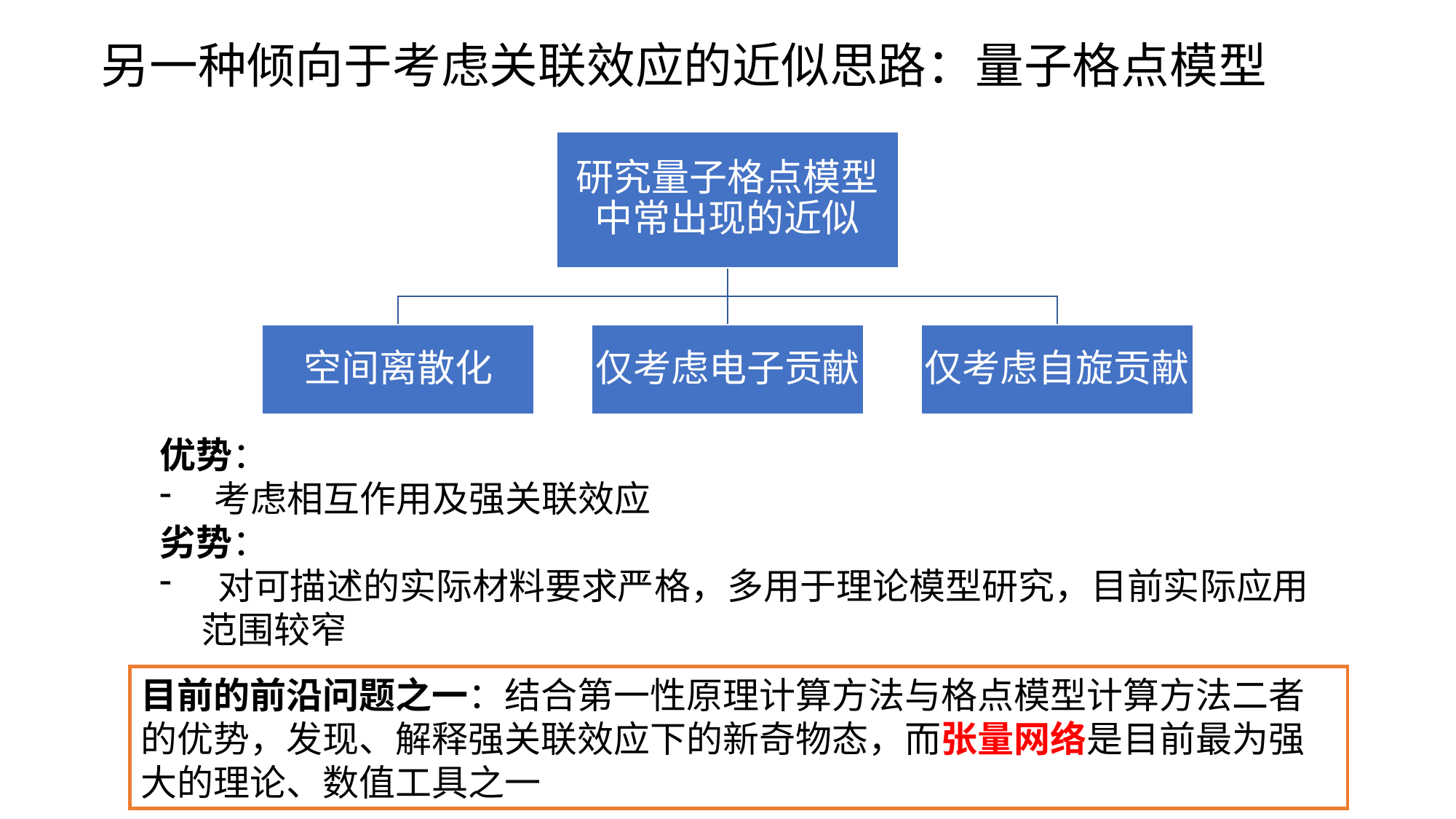

另一种倾向于考虑关联效应的近似思路：量子格点模型
研究量子格点模型中常出现的近似
空间离散化
仅考虑电子贡献
仅考虑自旋贡献
优势：
考虑相互作用及强关联效应
劣势：
 对可描述的实际材料要求严格，多用于理论模型研究，目前实际应用范围较窄
目前的前沿问题之一：结合第一性原理计算方法与格点模型计算方法二者的优势，发现、解释强关联效应下的新奇物态，而张量网络是目前最为强大的理论、数值工具之一